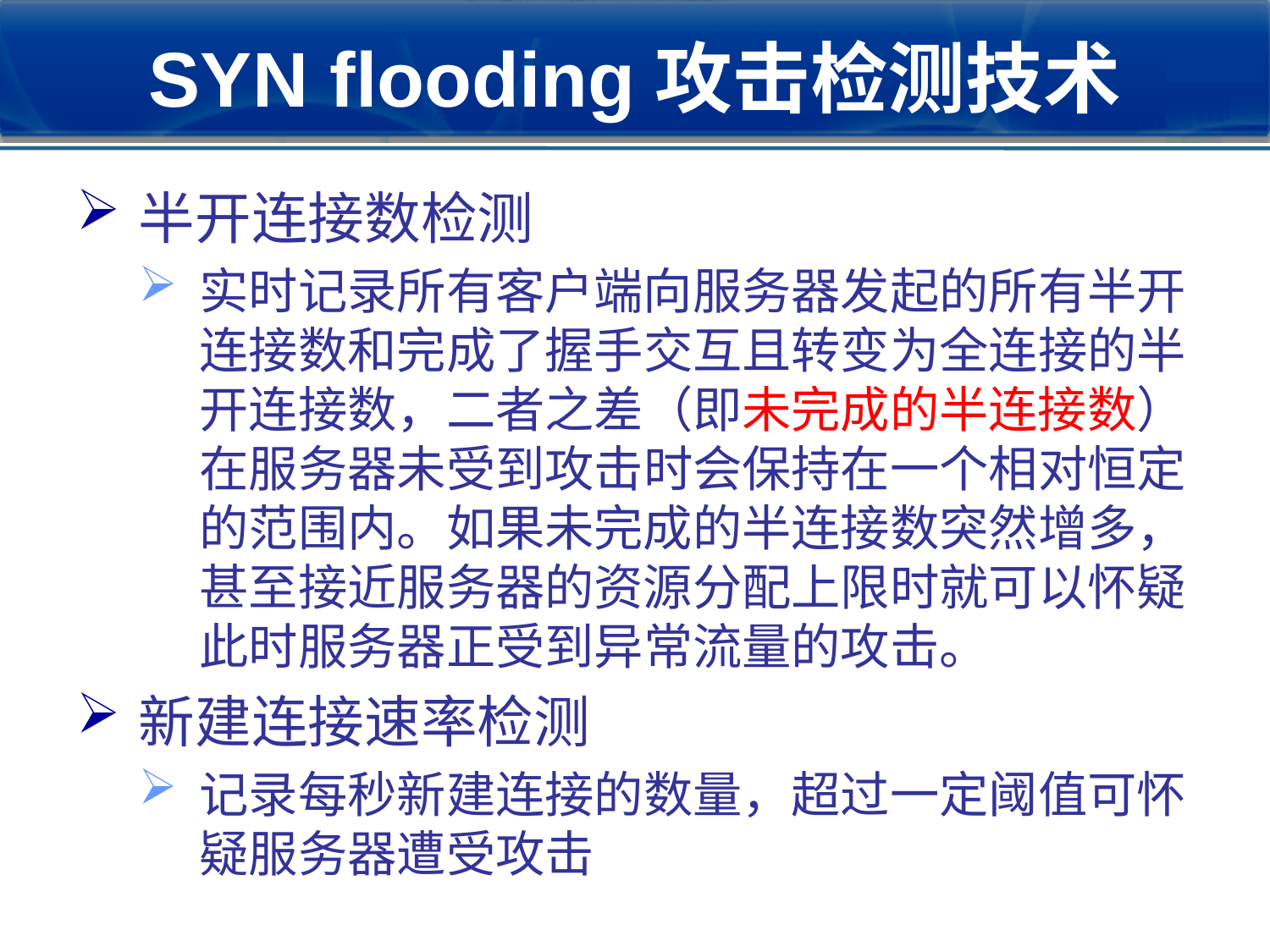

# SYN flooding攻击检测技术
半开连接数检测
实时记录所有客户端向服务器发起的所有半开连接数和完成了握手交互且转变为全连接的半开连接数，二者之差（即未完成的半连接数）在服务器未受到攻击时会保持在一个相对恒定的范围内。如果未完成的半连接数突然增多，甚至接近服务器的资源分配上限时就可以怀疑此时服务器正受到异常流量的攻击。
新建连接速率检测
记录每秒新建连接的数量，超过一定阈值可怀疑服务器遭受攻击